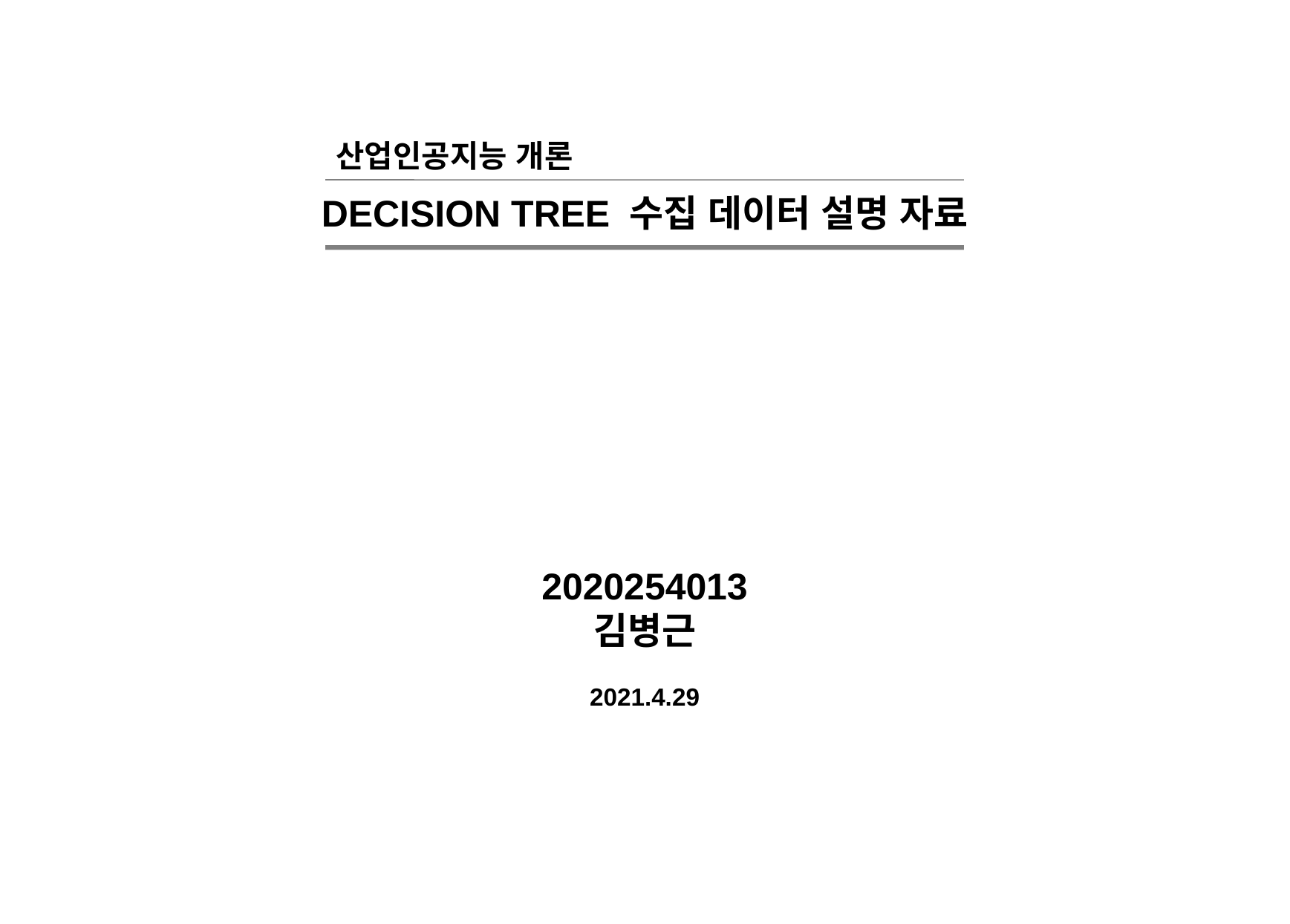

산업인공지능 개론

DECISION TREE 수집 데이터 설명 자료

2020254013
김병근

2021.4.29